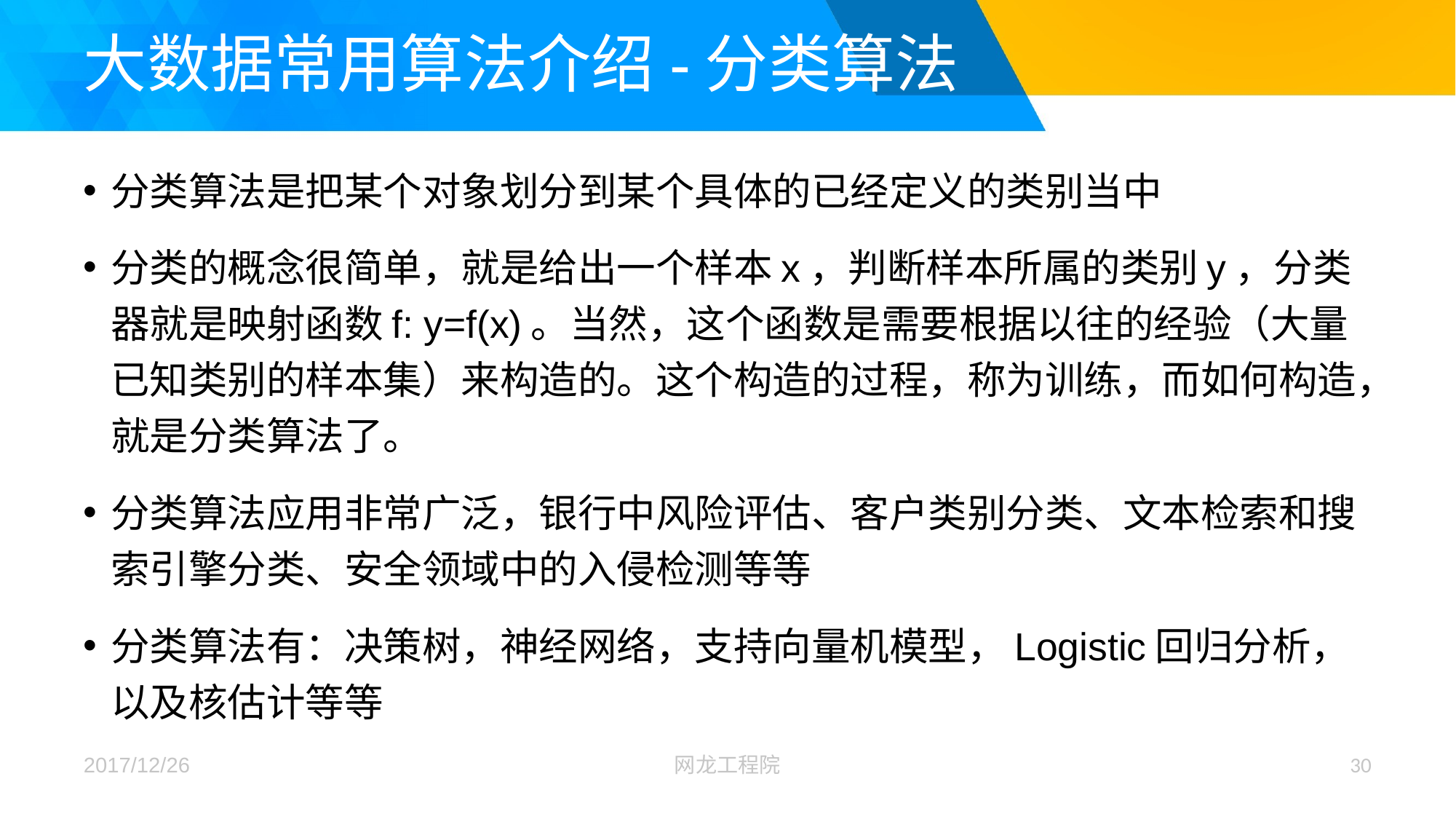

# 大数据常用算法介绍-分类算法
分类算法是把某个对象划分到某个具体的已经定义的类别当中
分类的概念很简单，就是给出一个样本x，判断样本所属的类别y，分类器就是映射函数f: y=f(x)。当然，这个函数是需要根据以往的经验（大量已知类别的样本集）来构造的。这个构造的过程，称为训练，而如何构造，就是分类算法了。
分类算法应用非常广泛，银行中风险评估、客户类别分类、文本检索和搜索引擎分类、安全领域中的入侵检测等等
分类算法有：决策树，神经网络，支持向量机模型，Logistic回归分析，以及核估计等等
2017/12/26
网龙工程院
30